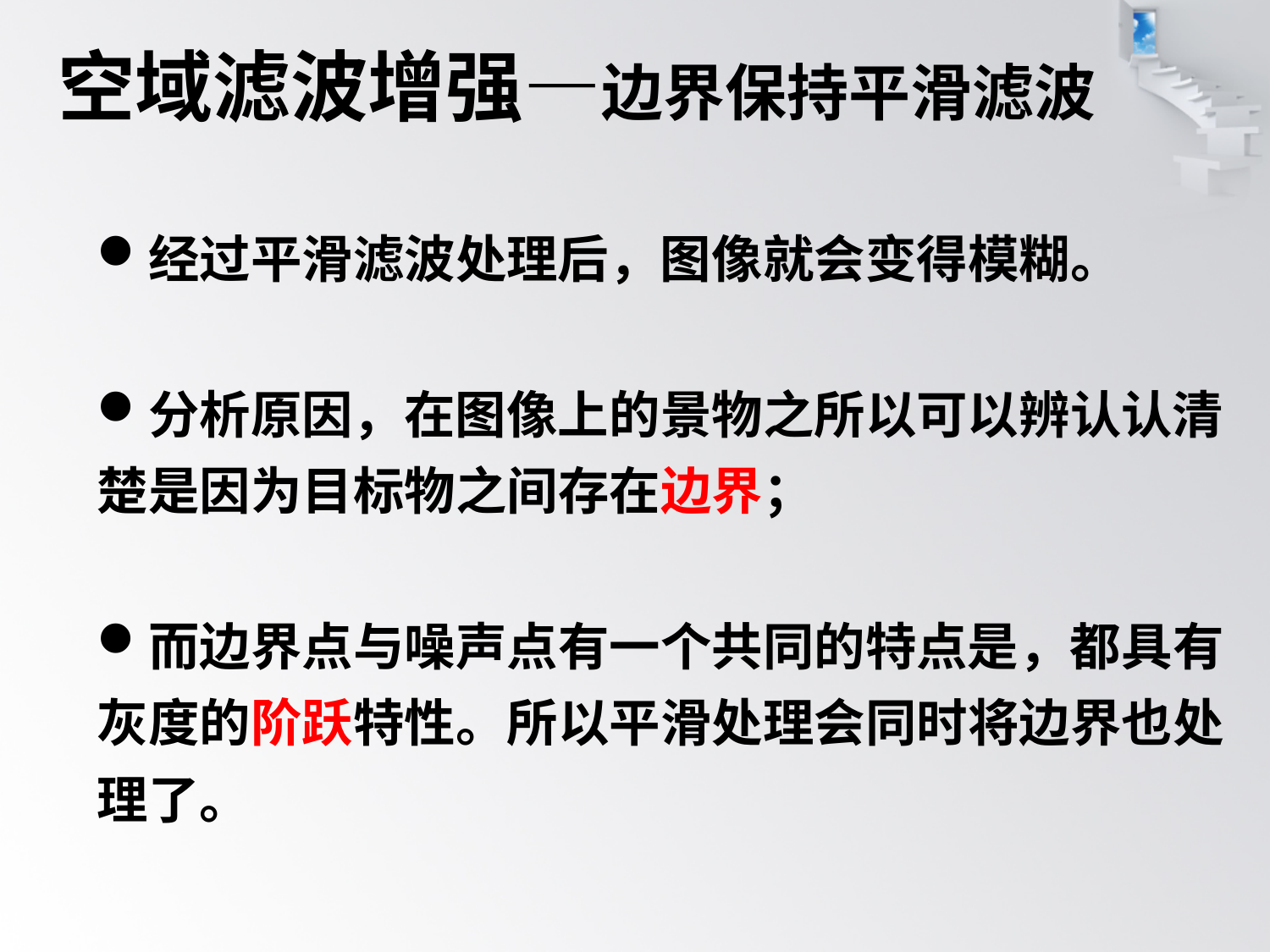

# 空域滤波增强—边界保持平滑滤波
经过平滑滤波处理后，图像就会变得模糊。

分析原因，在图像上的景物之所以可以辨认认清楚是因为目标物之间存在边界；

而边界点与噪声点有一个共同的特点是，都具有灰度的阶跃特性。所以平滑处理会同时将边界也处理了。